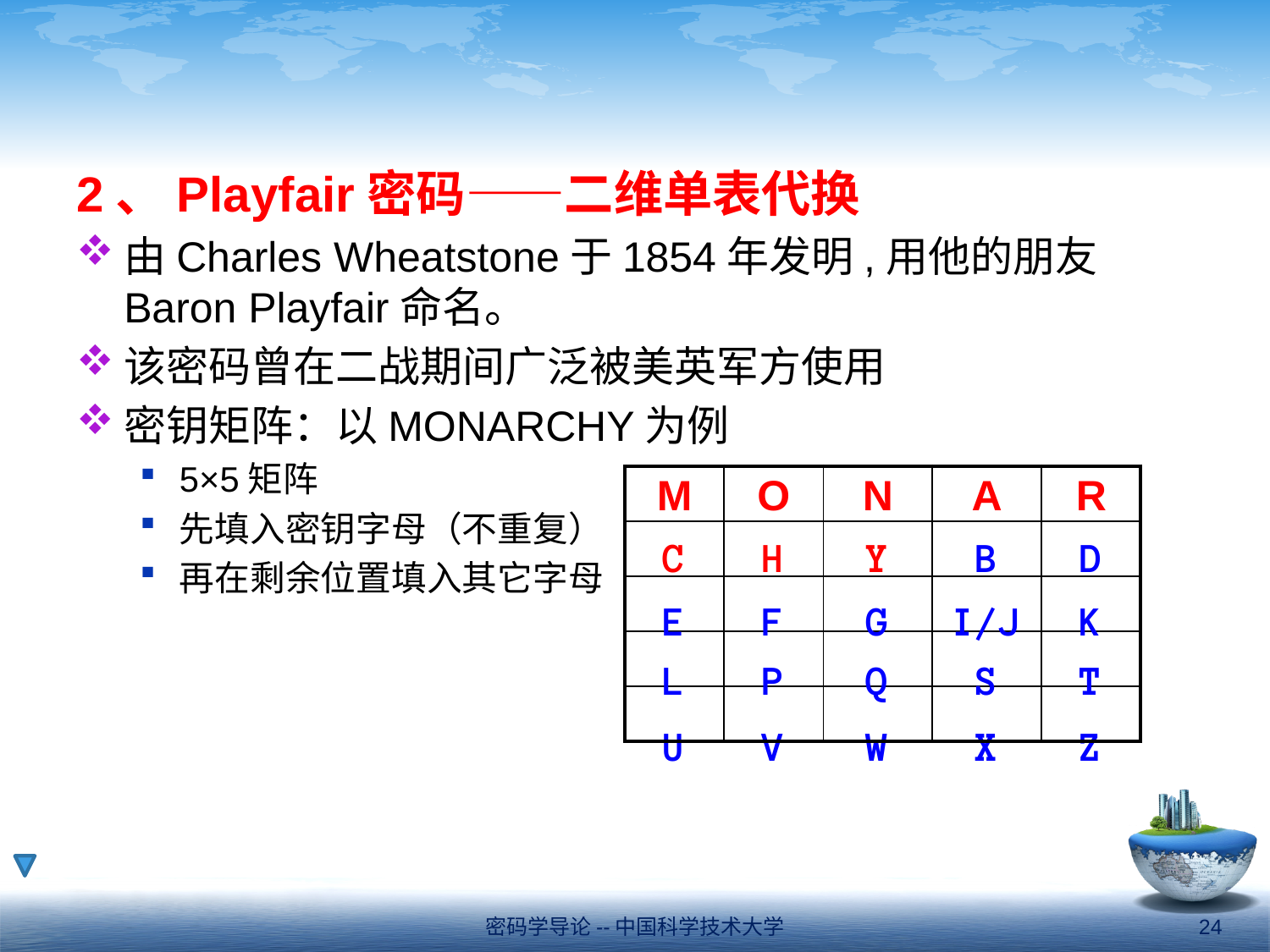

#
2、Playfair密码——二维单表代换
由Charles Wheatstone于1854年发明,用他的朋友Baron Playfair命名。
该密码曾在二战期间广泛被美英军方使用
密钥矩阵：以MONARCHY为例
5×5矩阵
先填入密钥字母（不重复）
再在剩余位置填入其它字母

| M | O | N | A | R |
| --- | --- | --- | --- | --- |
|  |  |  |  |  |
| --- | --- | --- | --- | --- |
|  |  |  |  |  |
|  |  |  |  |  |
|  |  |  |  |  |
|  |  |  |  |  |
| C | H | Y |
| --- | --- | --- |
| B | D |
| --- | --- |
| E | F | G | I/J | K |
| --- | --- | --- | --- | --- |
| L | P | Q | S | T |
| --- | --- | --- | --- | --- |
| U | V | W | X | Z |
| --- | --- | --- | --- | --- |

密码学导论--中国科学技术大学
24